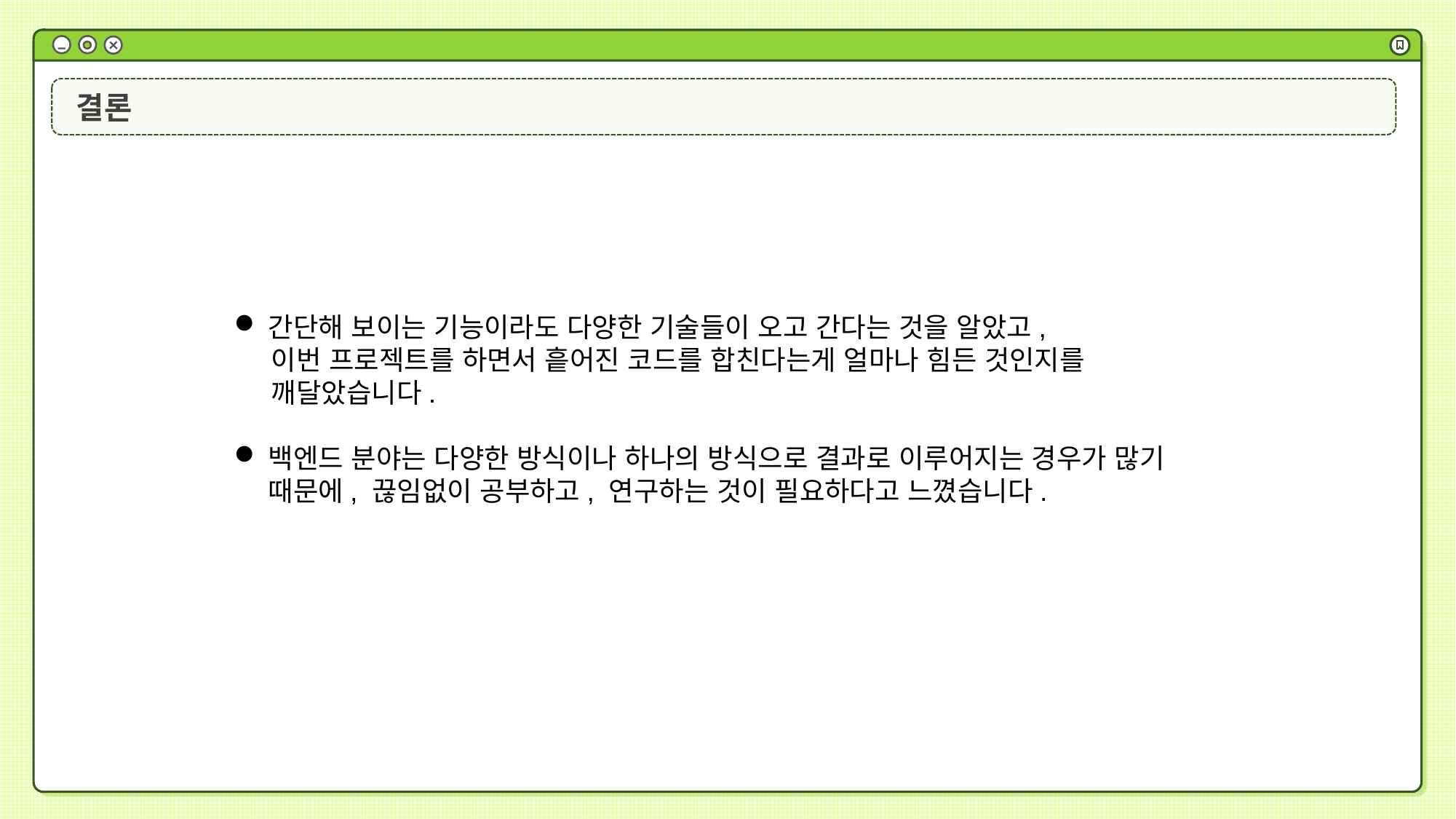

결론
간단해 보이는 기능이라도 다양한 기술들이 오고 간다는 것을 알았고,
    이번 프로젝트를 하면서 흩어진 코드를 합친다는게 얼마나 힘든 것인지를
    깨달았습니다.

백엔드 분야는 다양한 방식이나 하나의 방식으로 결과로 이루어지는 경우가 많기 때문에, 끊임없이 공부하고, 연구하는 것이 필요하다고 느꼈습니다.